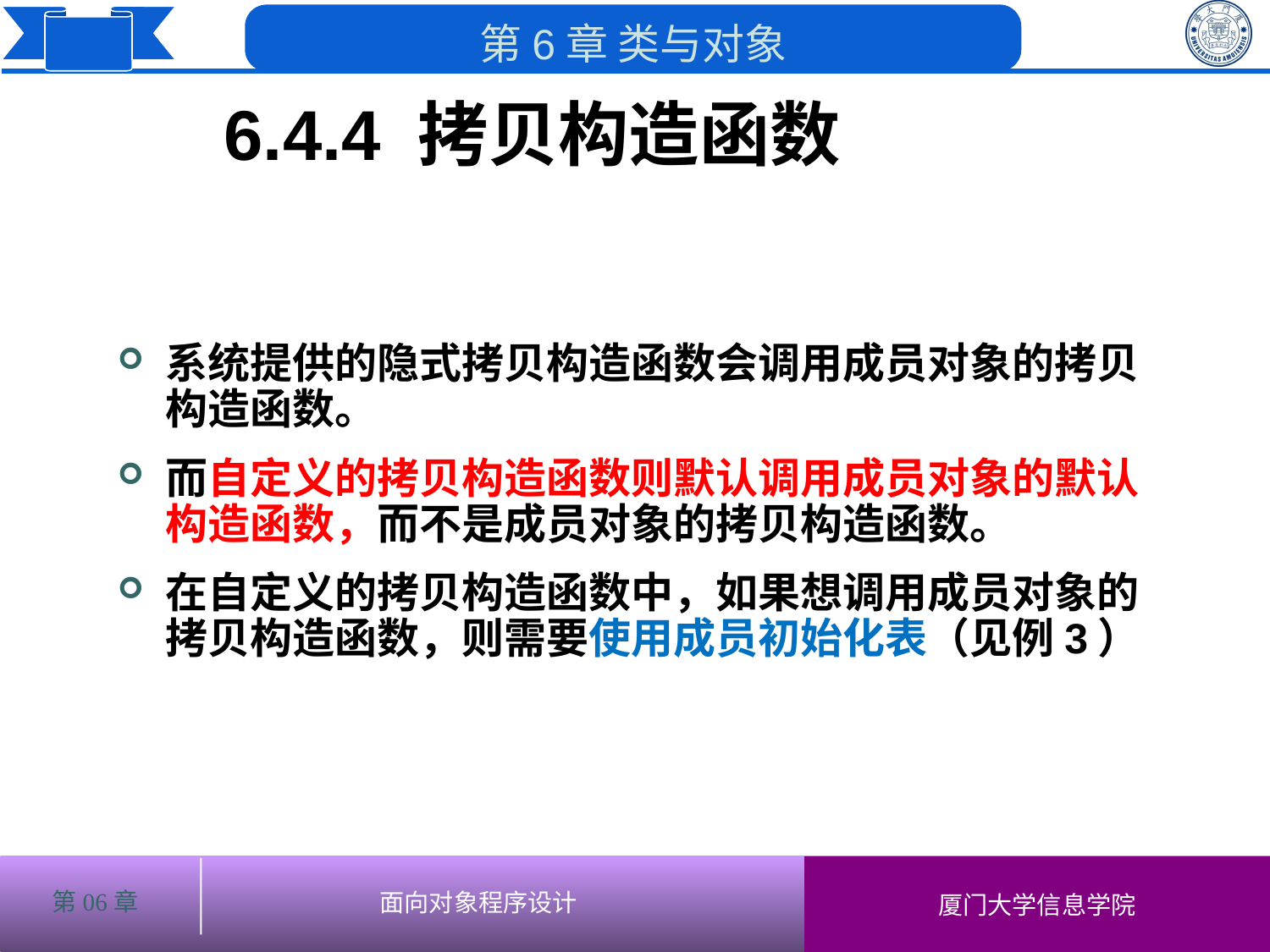

6.4.4 拷贝构造函数
系统提供的隐式拷贝构造函数会调用成员对象的拷贝构造函数。
而自定义的拷贝构造函数则默认调用成员对象的默认构造函数，而不是成员对象的拷贝构造函数。
在自定义的拷贝构造函数中，如果想调用成员对象的拷贝构造函数，则需要使用成员初始化表（见例3）

58